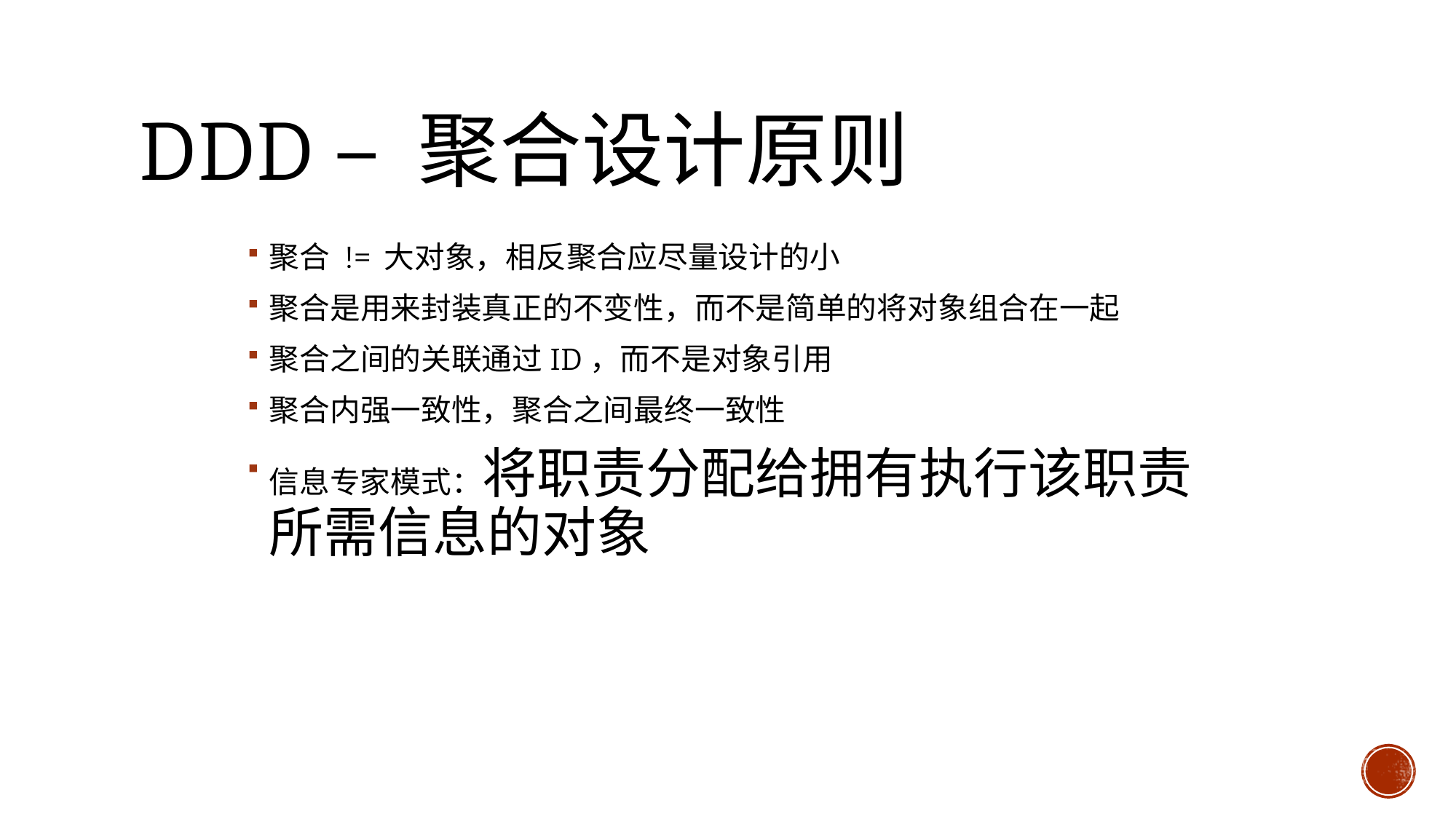

# DDD – 聚合设计原则
聚合 != 大对象，相反聚合应尽量设计的小
聚合是用来封装真正的不变性，而不是简单的将对象组合在一起
聚合之间的关联通过ID，而不是对象引用
聚合内强一致性，聚合之间最终一致性
信息专家模式：将职责分配给拥有执行该职责所需信息的对象